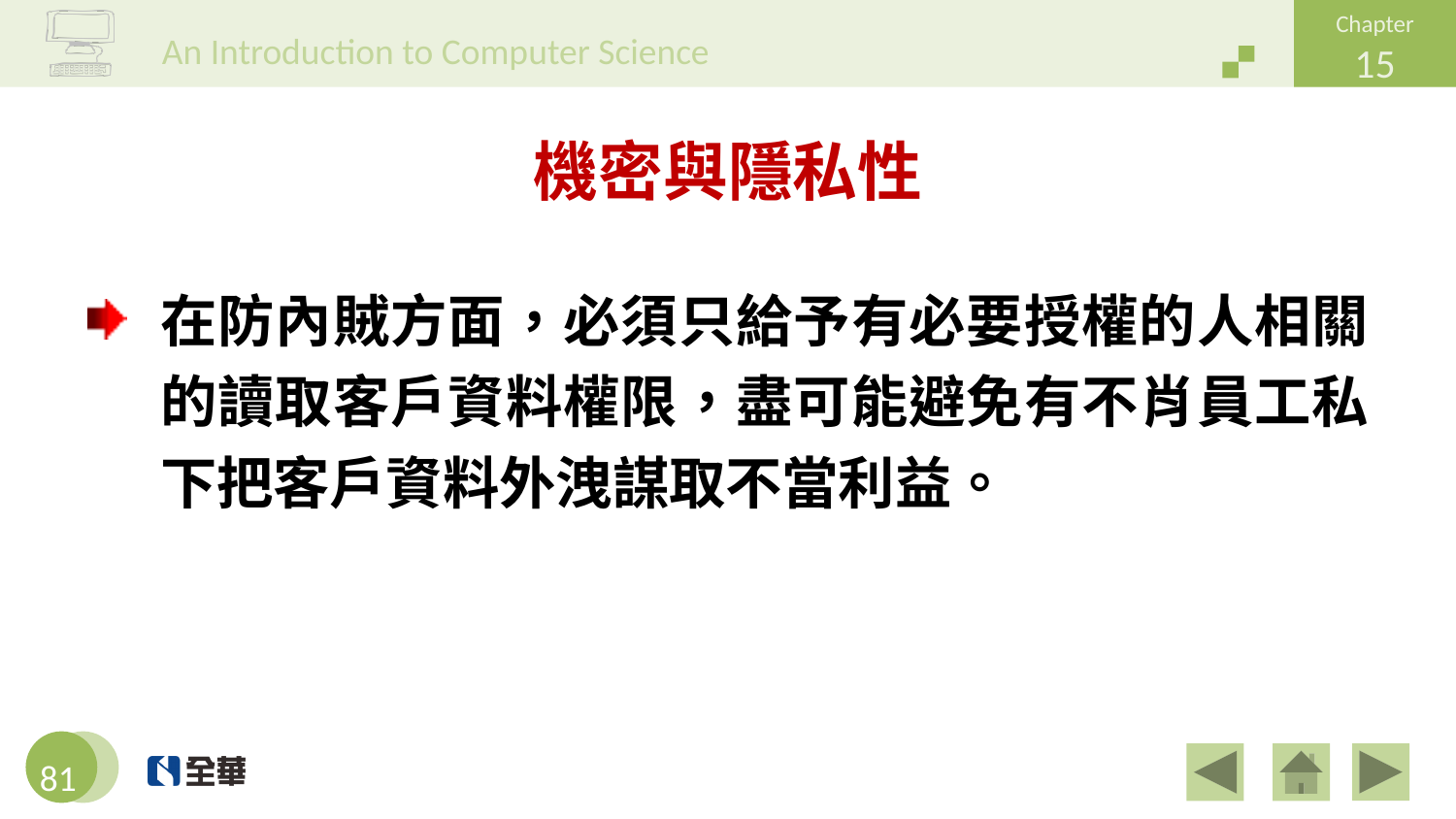

# 機密與隱私性
在防內賊方面，必須只給予有必要授權的人相關的讀取客戶資料權限，盡可能避免有不肖員工私下把客戶資料外洩謀取不當利益。